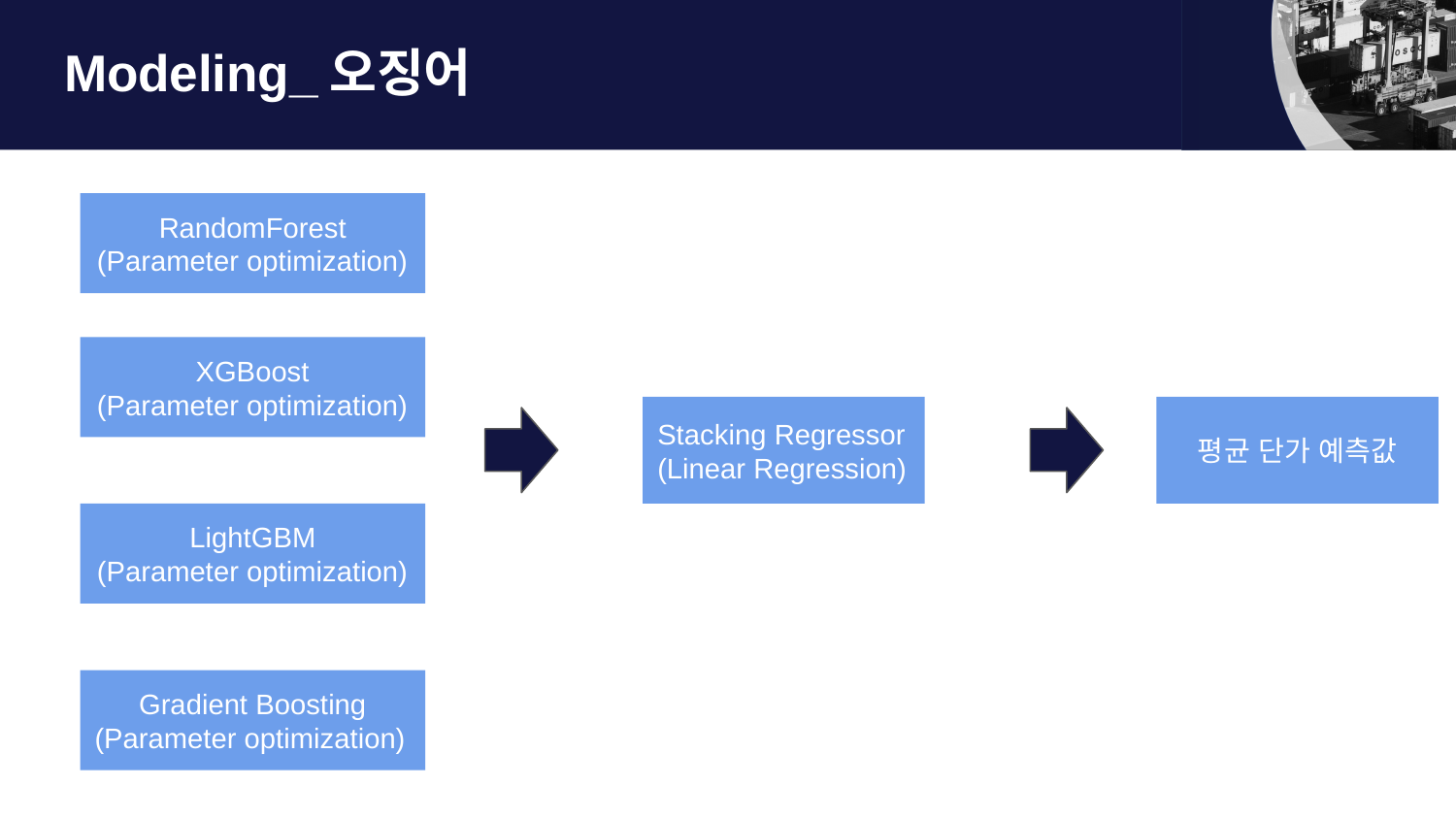

# Modeling_오징어
RandomForest
(Parameter optimization)
XGBoost
(Parameter optimization)
Stacking Regressor
(Linear Regression)
평균 단가 예측값

LightGBM
(Parameter optimization)
Gradient Boosting
(Parameter optimization)